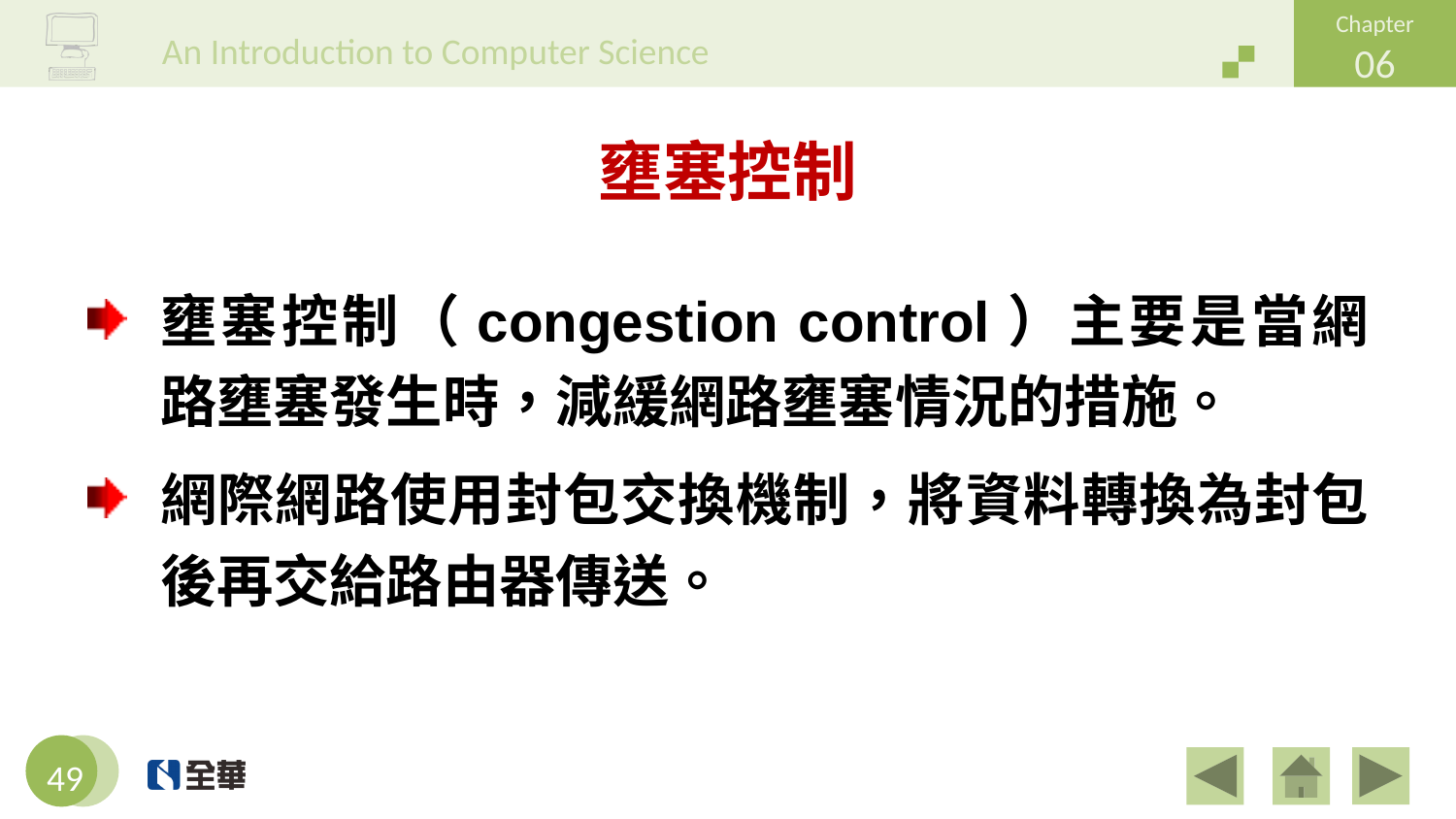

# 壅塞控制
壅塞控制（congestion control）主要是當網路壅塞發生時，減緩網路壅塞情況的措施。
網際網路使用封包交換機制，將資料轉換為封包後再交給路由器傳送。